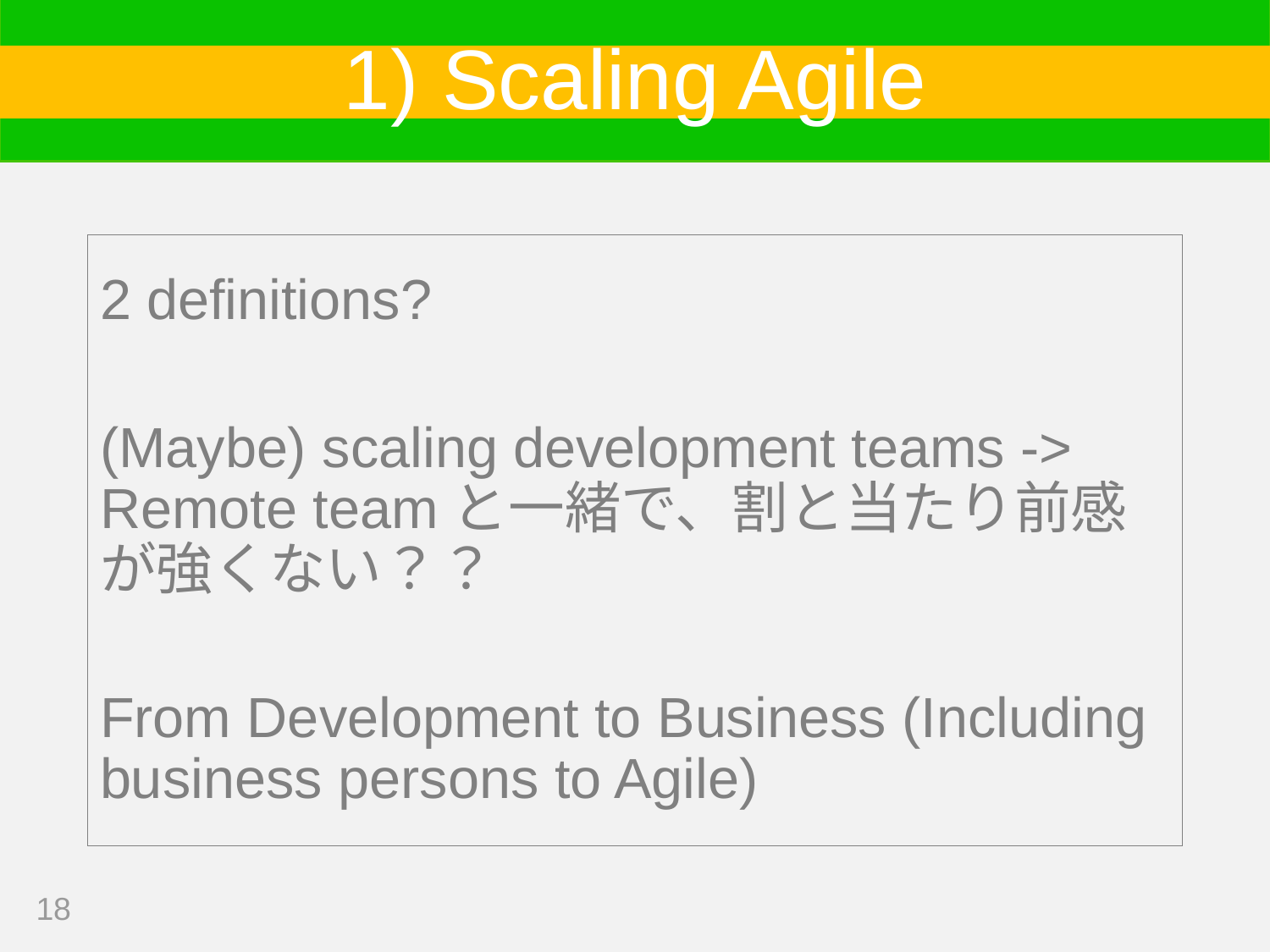

# 1) Scaling Agile
2 definitions?

(Maybe) scaling development teams -> Remote teamと一緒で、割と当たり前感が強くない？？

From Development to Business (Including business persons to Agile)
18